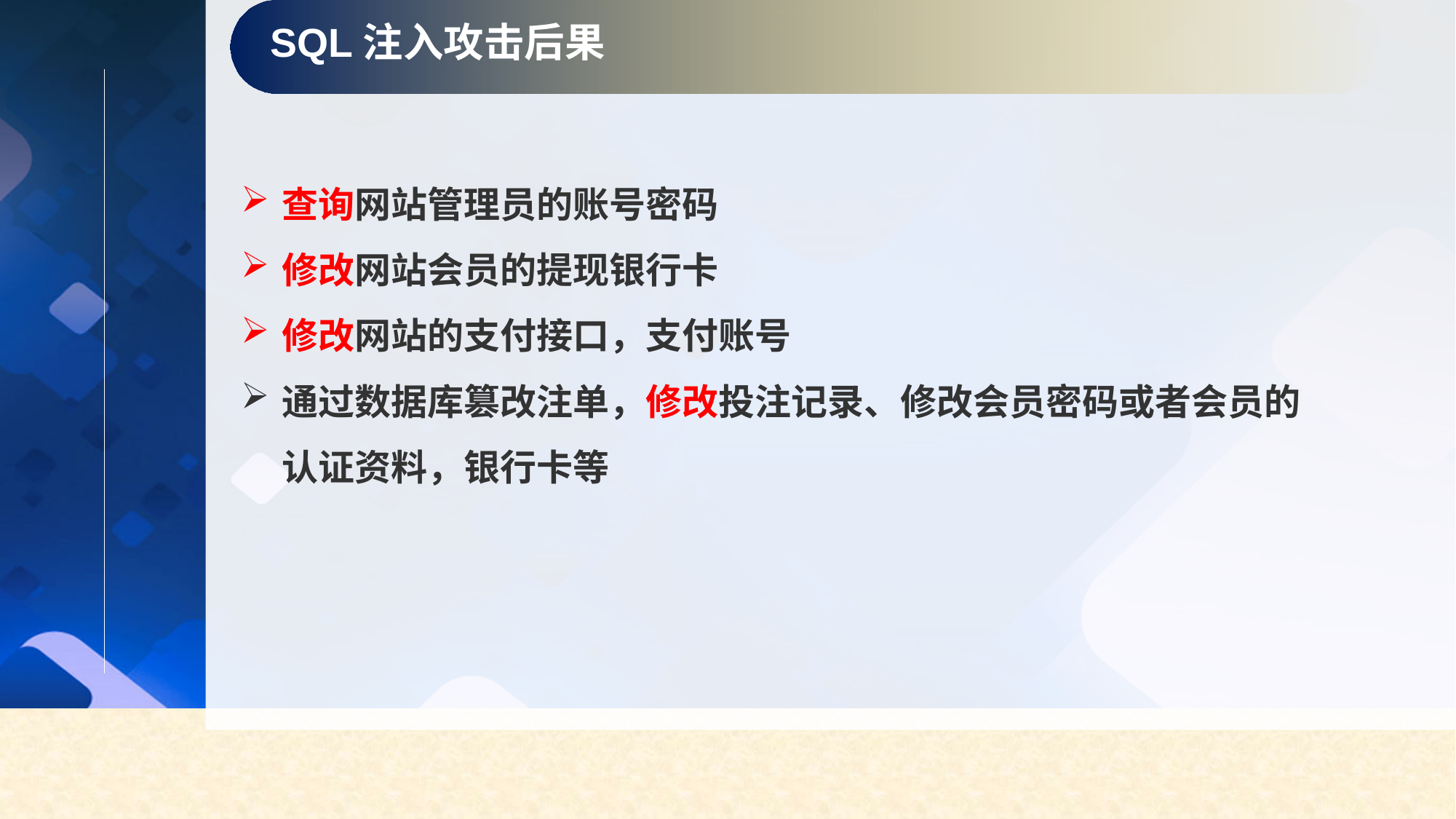

SQL注入攻击后果
查询网站管理员的账号密码
修改网站会员的提现银行卡
修改网站的支付接口，支付账号
通过数据库篡改注单，修改投注记录、修改会员密码或者会员的认证资料，银行卡等